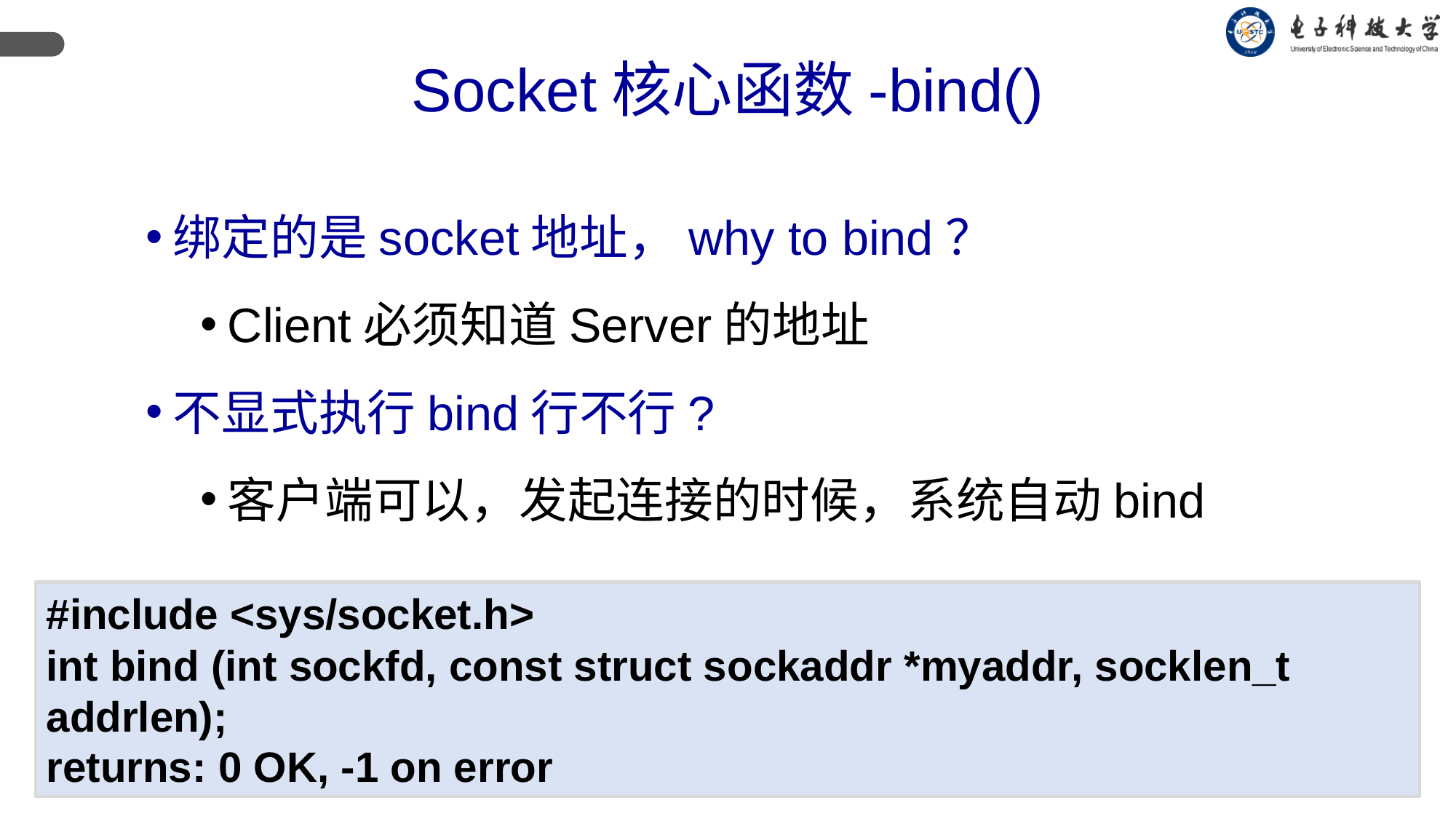

Socket核心函数-bind()
绑定的是socket地址，why to bind？
Client必须知道Server的地址
不显式执行bind行不行?
客户端可以，发起连接的时候，系统自动bind
#include <sys/socket.h>
int bind (int sockfd, const struct sockaddr *myaddr, socklen_t addrlen);
returns: 0 OK, -1 on error